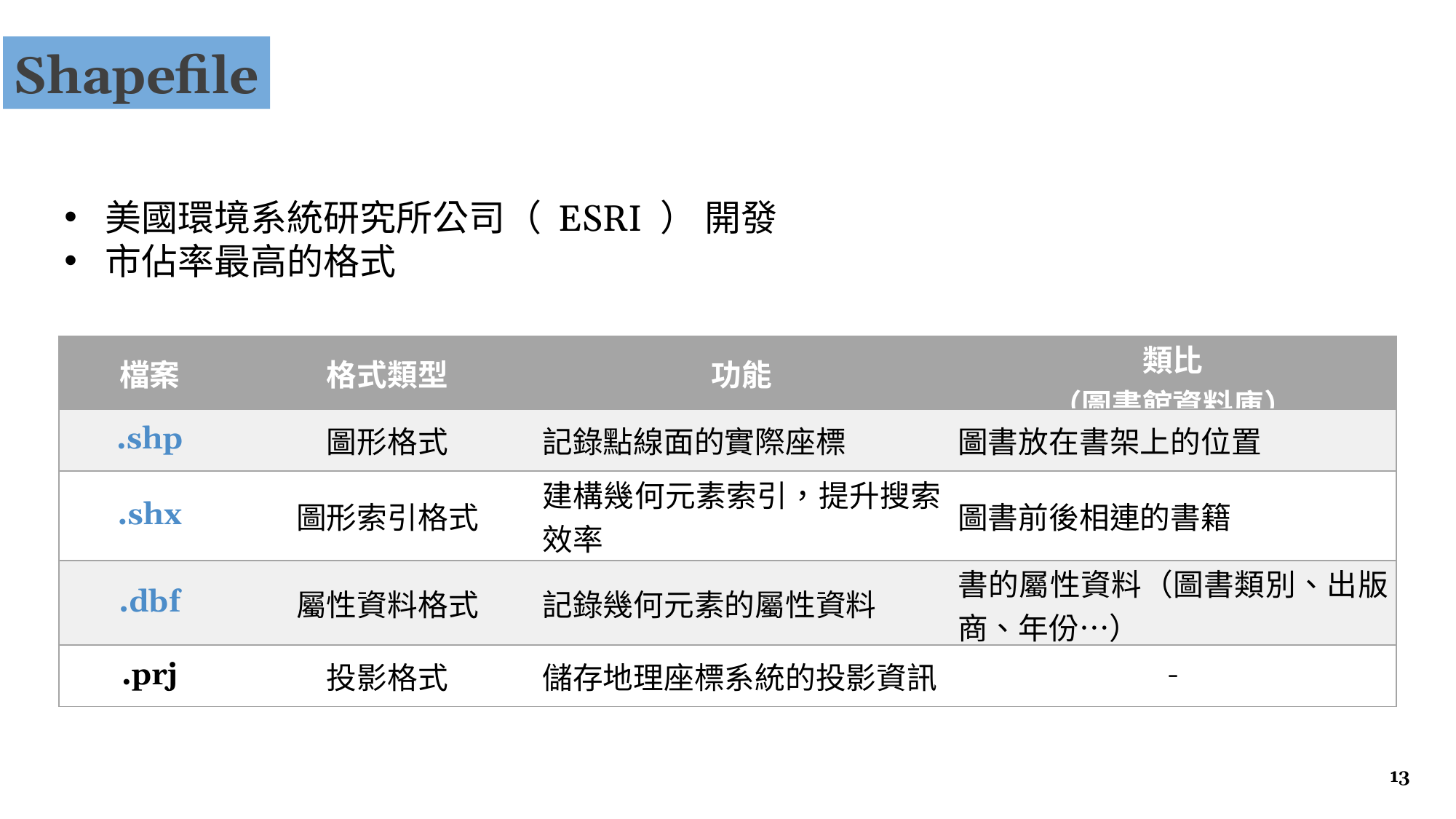

Shapefile
美國環境系統研究所公司（ ESRI ） 開發
市佔率最高的格式
| 檔案 | 格式類型 | 功能 | 類比 （圖書館資料庫） |
| --- | --- | --- | --- |
| .shp | 圖形格式 | 記錄點線面的實際座標 | 圖書放在書架上的位置 |
| .shx | 圖形索引格式 | 建構幾何元素索引，提升搜索效率 | 圖書前後相連的書籍 |
| .dbf | 屬性資料格式 | 記錄幾何元素的屬性資料 | 書的屬性資料（圖書類別、出版商、年份…） |
| .prj | 投影格式 | 儲存地理座標系統的投影資訊 | - |
13